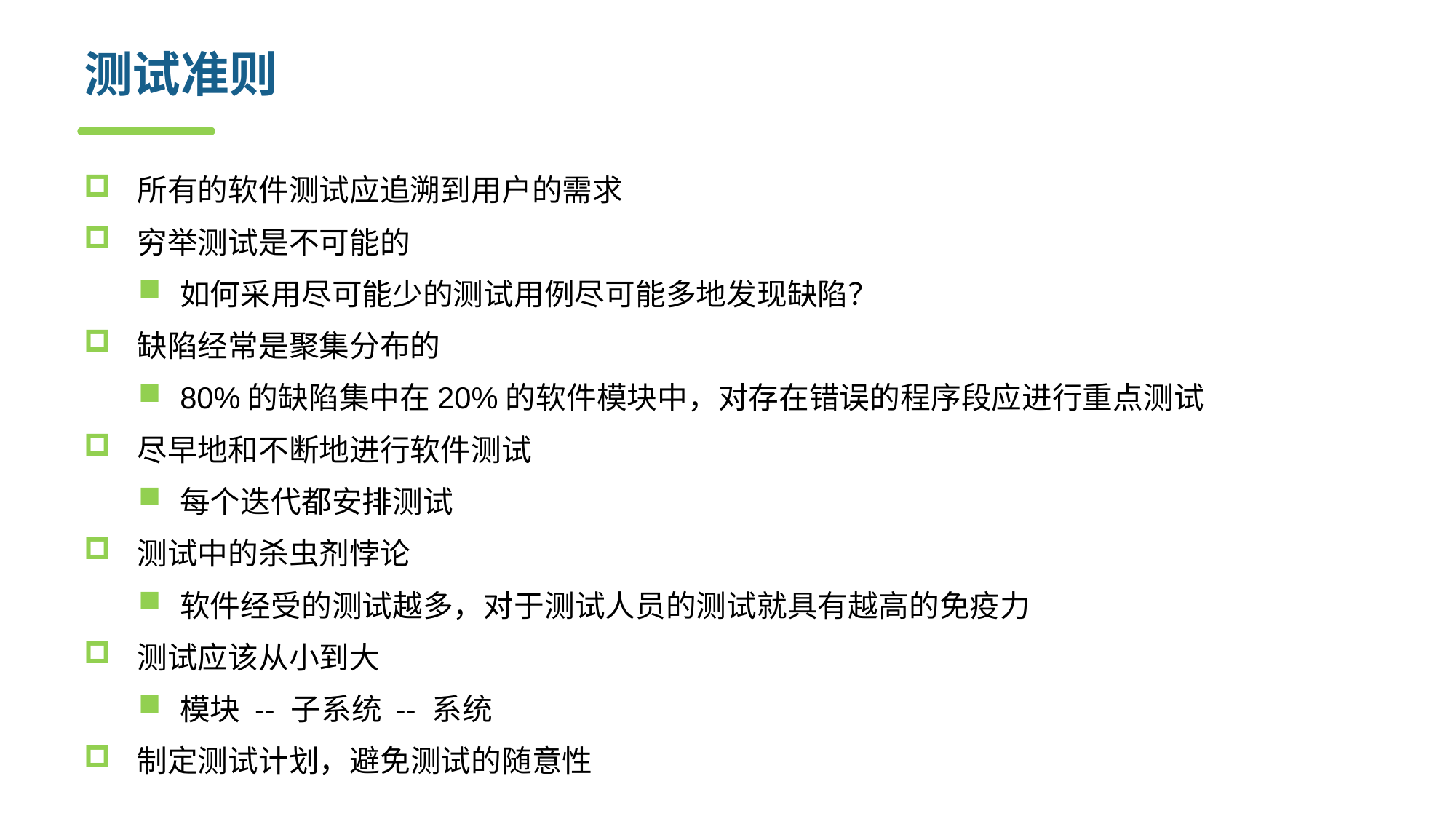

# 测试准则
所有的软件测试应追溯到用户的需求
穷举测试是不可能的
如何采用尽可能少的测试用例尽可能多地发现缺陷？
缺陷经常是聚集分布的
80%的缺陷集中在20%的软件模块中，对存在错误的程序段应进行重点测试
尽早地和不断地进行软件测试
每个迭代都安排测试
测试中的杀虫剂悖论
软件经受的测试越多，对于测试人员的测试就具有越高的免疫力
测试应该从小到大
模块 -- 子系统 -- 系统
制定测试计划，避免测试的随意性

8